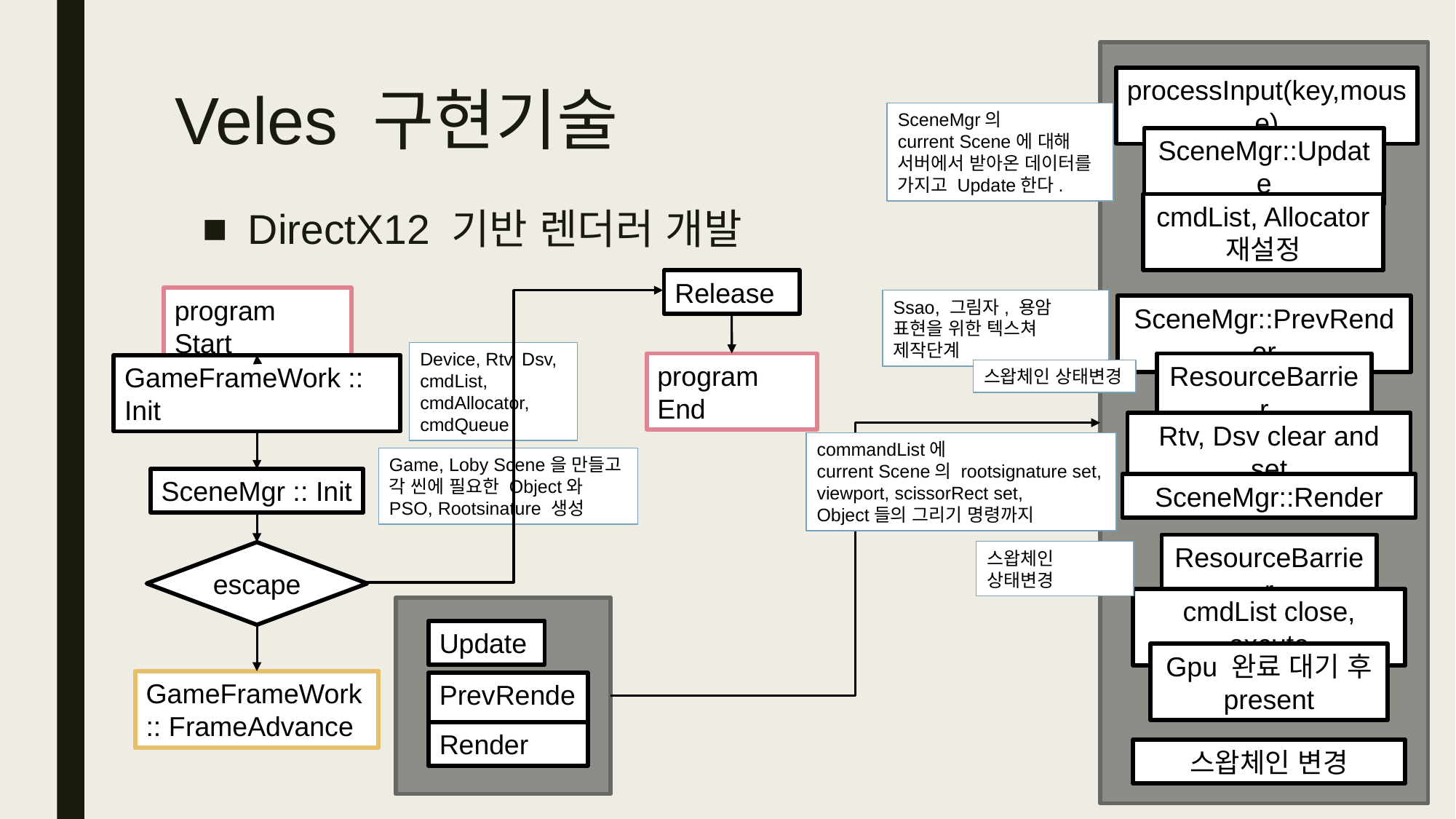

processInput(key,mouse)
# Veles 구현기술
SceneMgr의
current Scene에 대해
서버에서 받아온 데이터를 가지고 Update한다.
SceneMgr::Update
cmdList, Allocator 재설정
DirectX12 기반 렌더러 개발

Release
program Start
Ssao, 그림자, 용암 표현을 위한 텍스쳐 제작단계
SceneMgr::PrevRender
Device, Rtv, Dsv,
cmdList,
cmdAllocator,
cmdQueue
program End
ResourceBarrier
GameFrameWork :: Init
스왑체인 상태변경
Rtv, Dsv clear and set
commandList에
current Scene의 rootsignature set,
viewport, scissorRect set,
Object들의 그리기 명령까지
Game, Loby Scene을 만들고
각 씬에 필요한 Object와 PSO, Rootsinature 생성
SceneMgr :: Init
SceneMgr::Render
ResourceBarrier
스왑체인 상태변경
escape
cmdList close, excute

Update
Gpu 완료 대기 후 present
GameFrameWork :: FrameAdvance
PrevRender
Render
스왑체인 변경